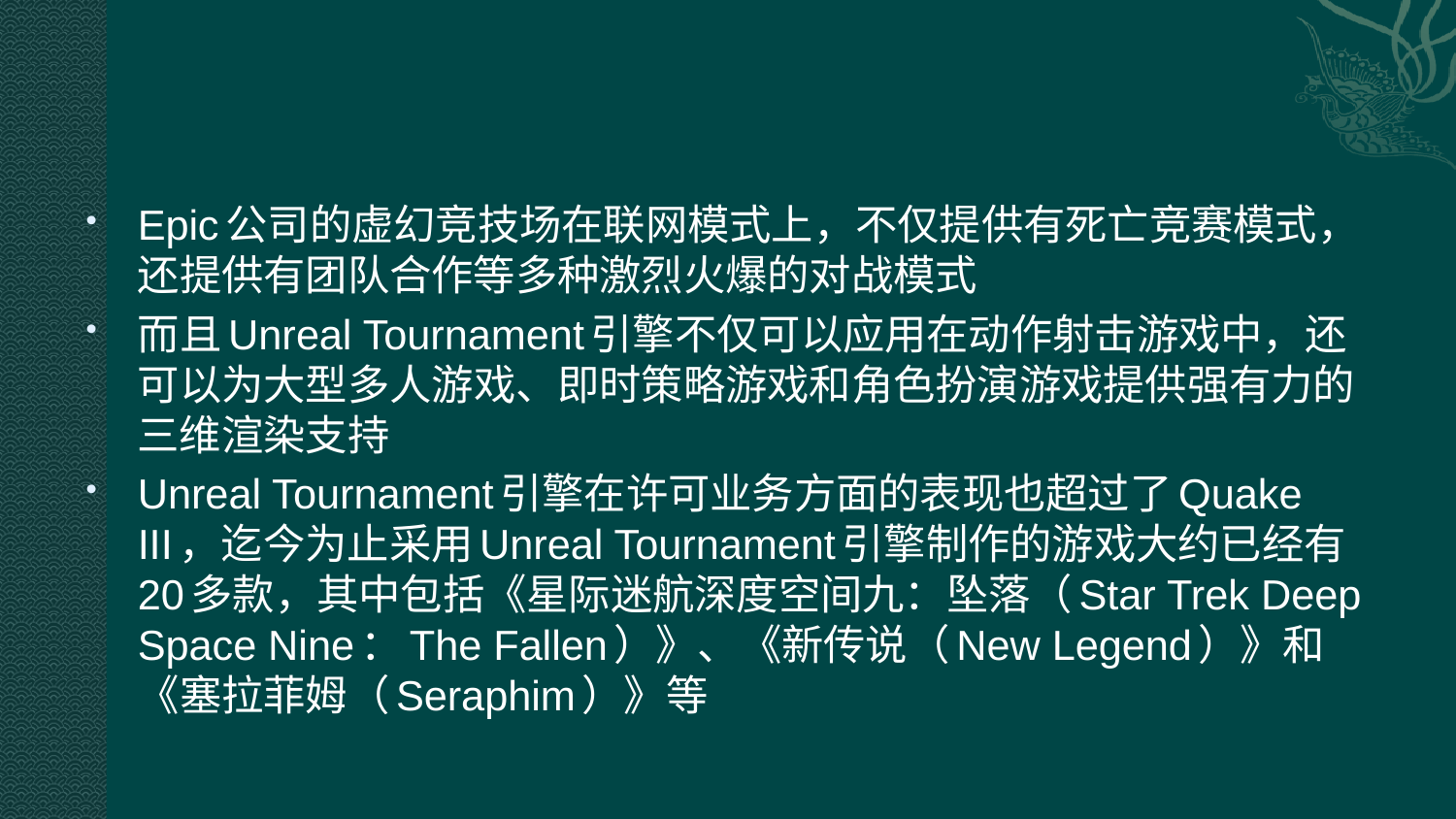

#
Epic公司的虚幻竞技场在联网模式上，不仅提供有死亡竞赛模式，还提供有团队合作等多种激烈火爆的对战模式
而且Unreal Tournament引擎不仅可以应用在动作射击游戏中，还可以为大型多人游戏、即时策略游戏和角色扮演游戏提供强有力的三维渲染支持
Unreal Tournament引擎在许可业务方面的表现也超过了Quake III，迄今为止采用Unreal Tournament引擎制作的游戏大约已经有20多款，其中包括《星际迷航深度空间九：坠落（Star Trek Deep Space Nine：The Fallen）》、《新传说（New Legend）》和《塞拉菲姆（Seraphim）》等